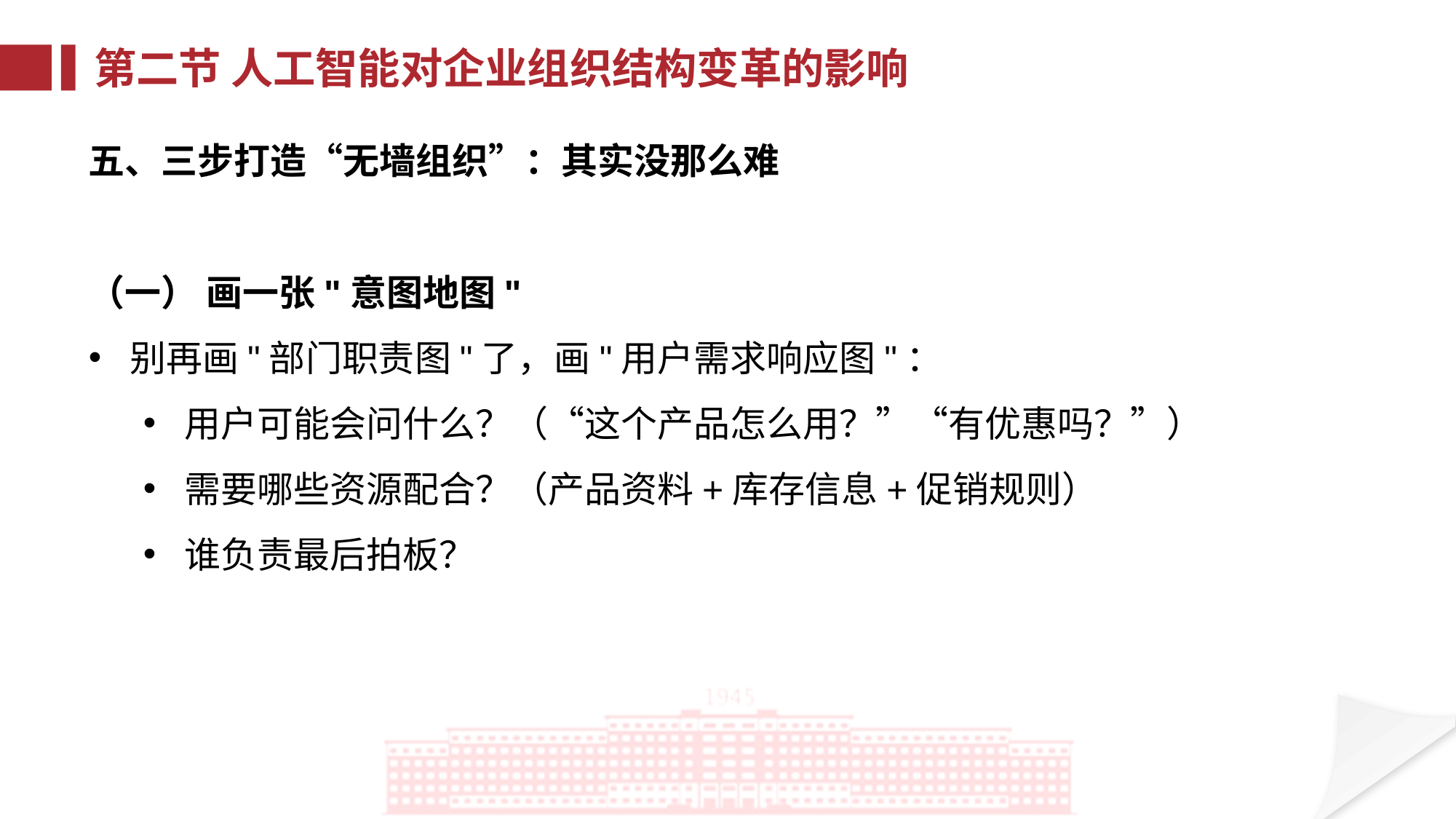

第二节 人工智能对企业组织结构变革的影响
五、三步打造“无墙组织”：其实没那么难

（一） 画一张"意图地图"
别再画"部门职责图"了，画"用户需求响应图"：
用户可能会问什么？（“这个产品怎么用？”“有优惠吗？”）
需要哪些资源配合？（产品资料+库存信息+促销规则）
谁负责最后拍板？